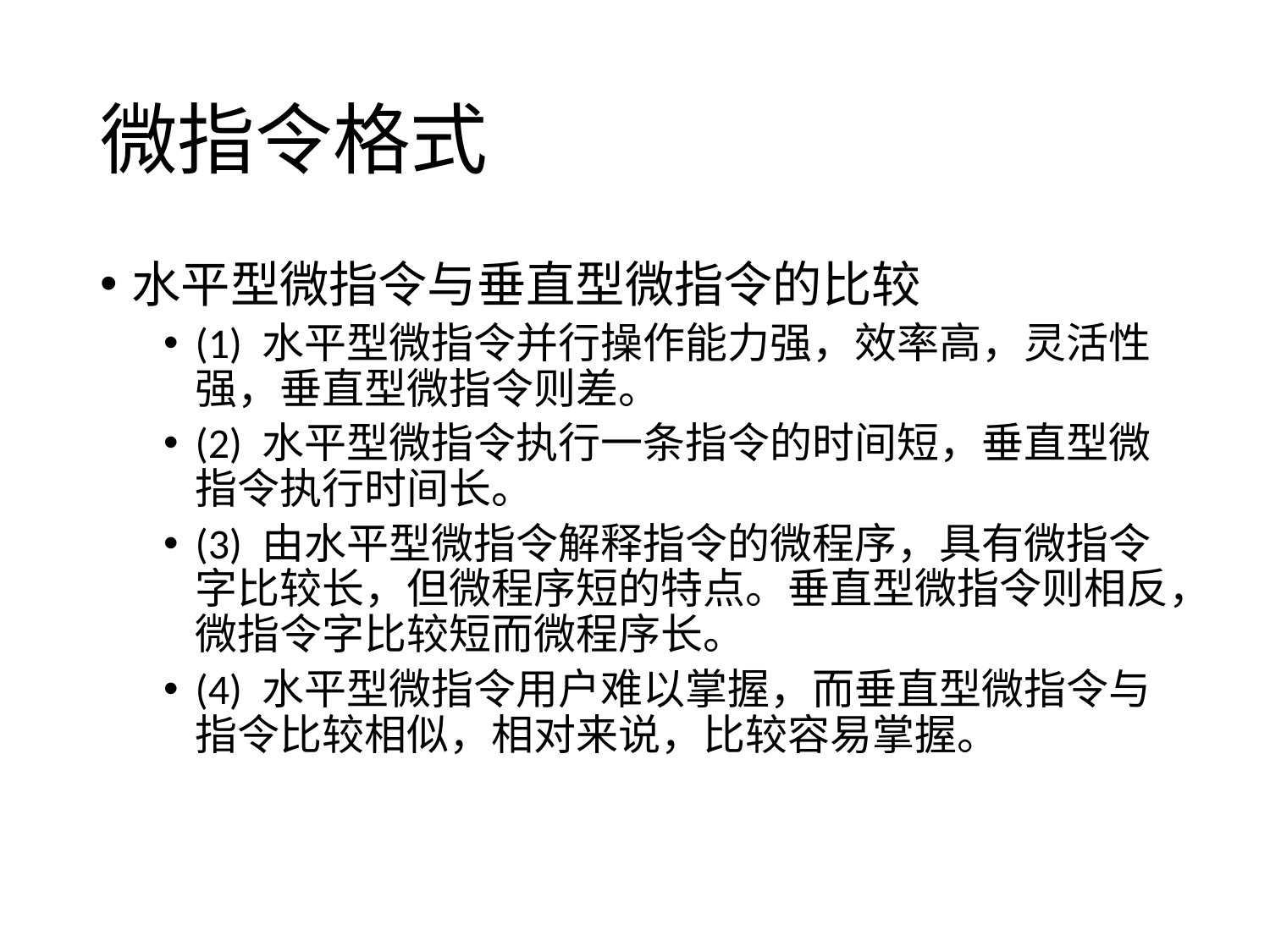

# 微指令格式
水平型微指令与垂直型微指令的比较
(1) 水平型微指令并行操作能力强，效率高，灵活性强，垂直型微指令则差。
(2) 水平型微指令执行一条指令的时间短，垂直型微指令执行时间长。
(3) 由水平型微指令解释指令的微程序，具有微指令字比较长，但微程序短的特点。垂直型微指令则相反，微指令字比较短而微程序长。
(4) 水平型微指令用户难以掌握，而垂直型微指令与指令比较相似，相对来说，比较容易掌握。